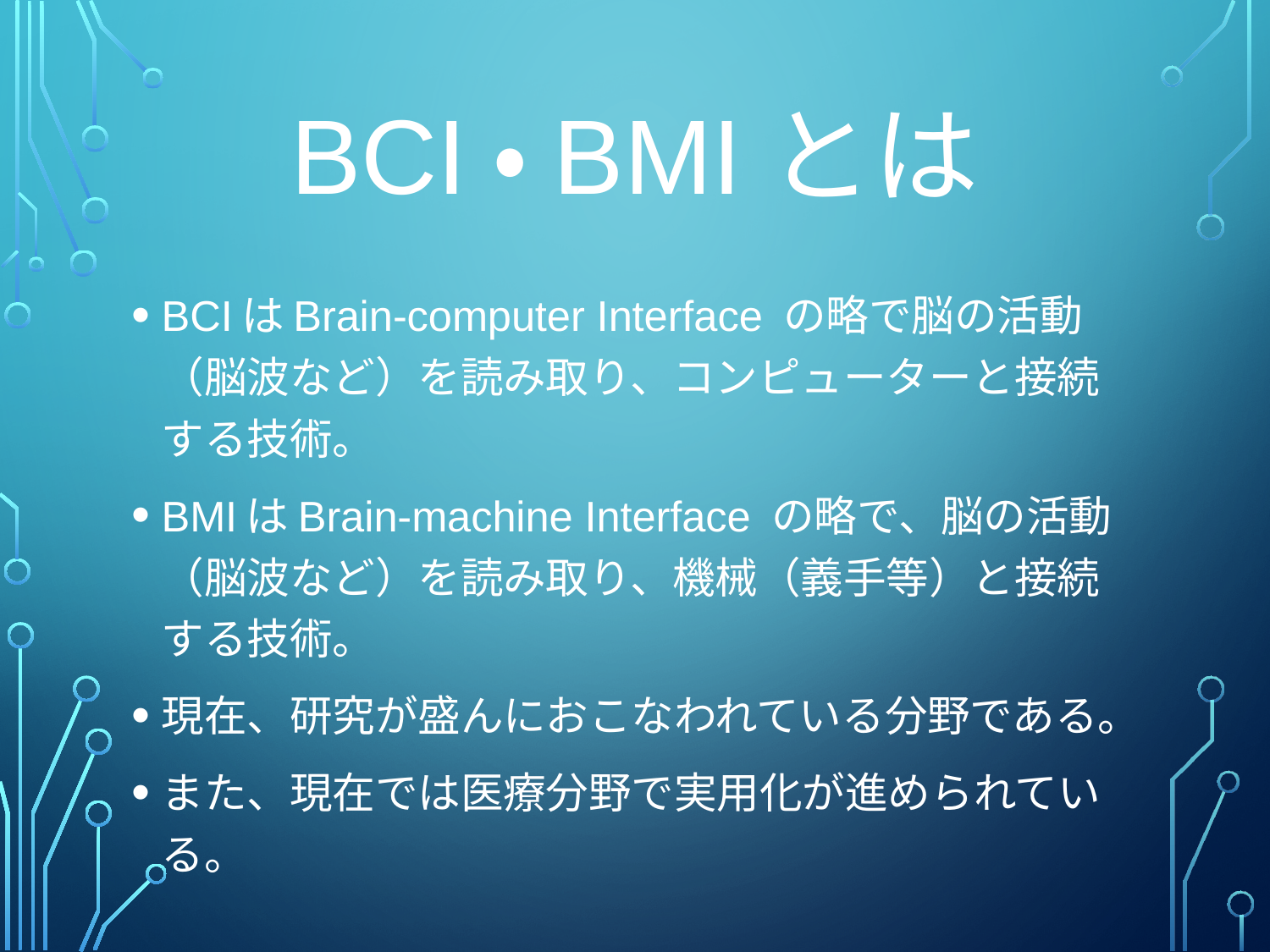

# BCI・BMIとは
BCIはBrain-computer Interface の略で脳の活動（脳波など）を読み取り、コンピューターと接続する技術。
BMIはBrain-machine Interface の略で、脳の活動（脳波など）を読み取り、機械（義手等）と接続する技術。
現在、研究が盛んにおこなわれている分野である。
また、現在では医療分野で実用化が進められている。